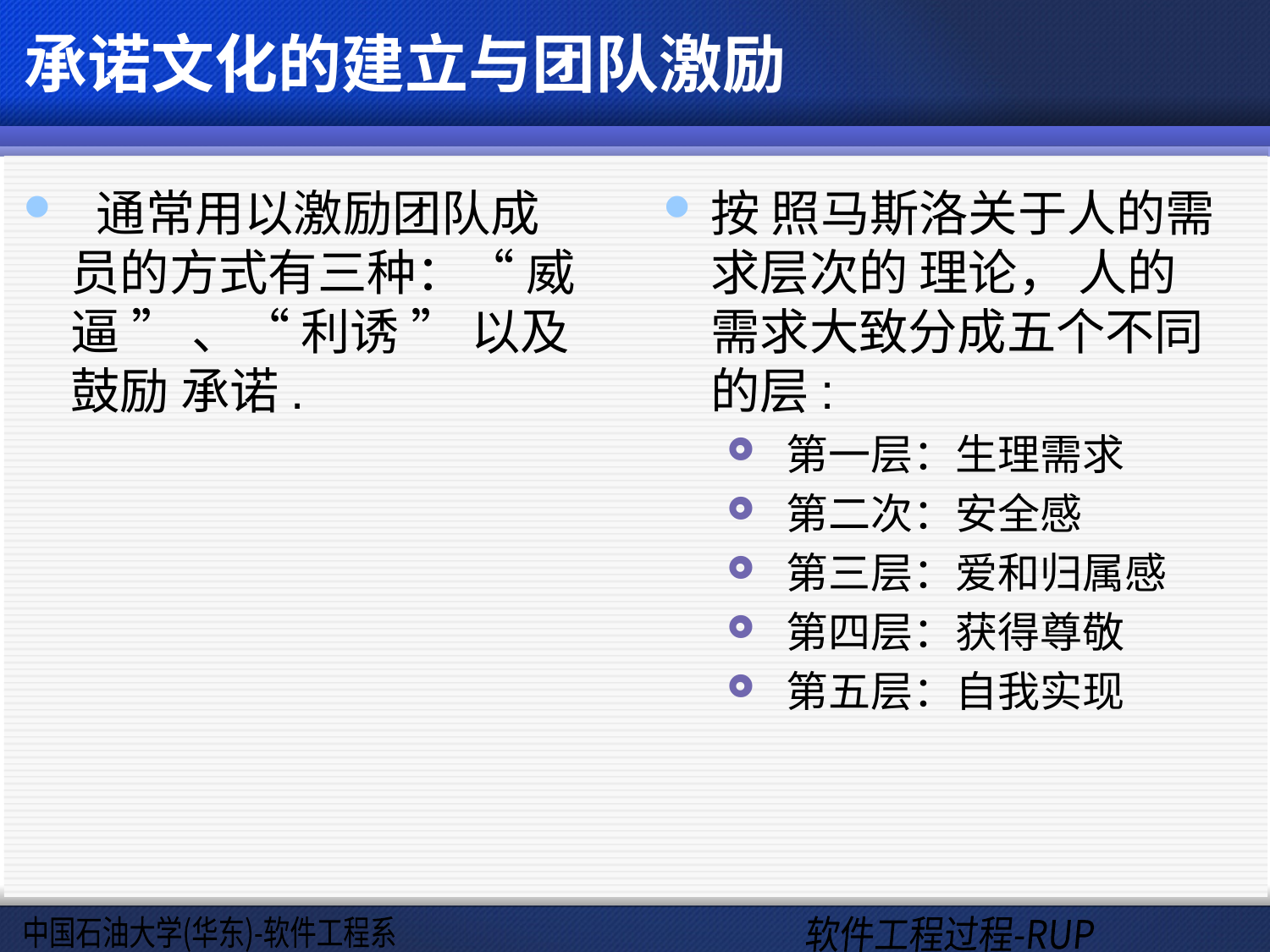

# 承诺文化的建立与团队激励
 通常用以激励团队成员的方式有三种：“ 威逼 ” 、“ 利诱 ” 以及鼓励 承诺.
按 照马斯洛关于人的需求层次的 理论， 人的需求大致分成五个不同的层:
 第一层：生理需求
 第二次：安全感
 第三层：爱和归属感
 第四层：获得尊敬
 第五层：自我实现